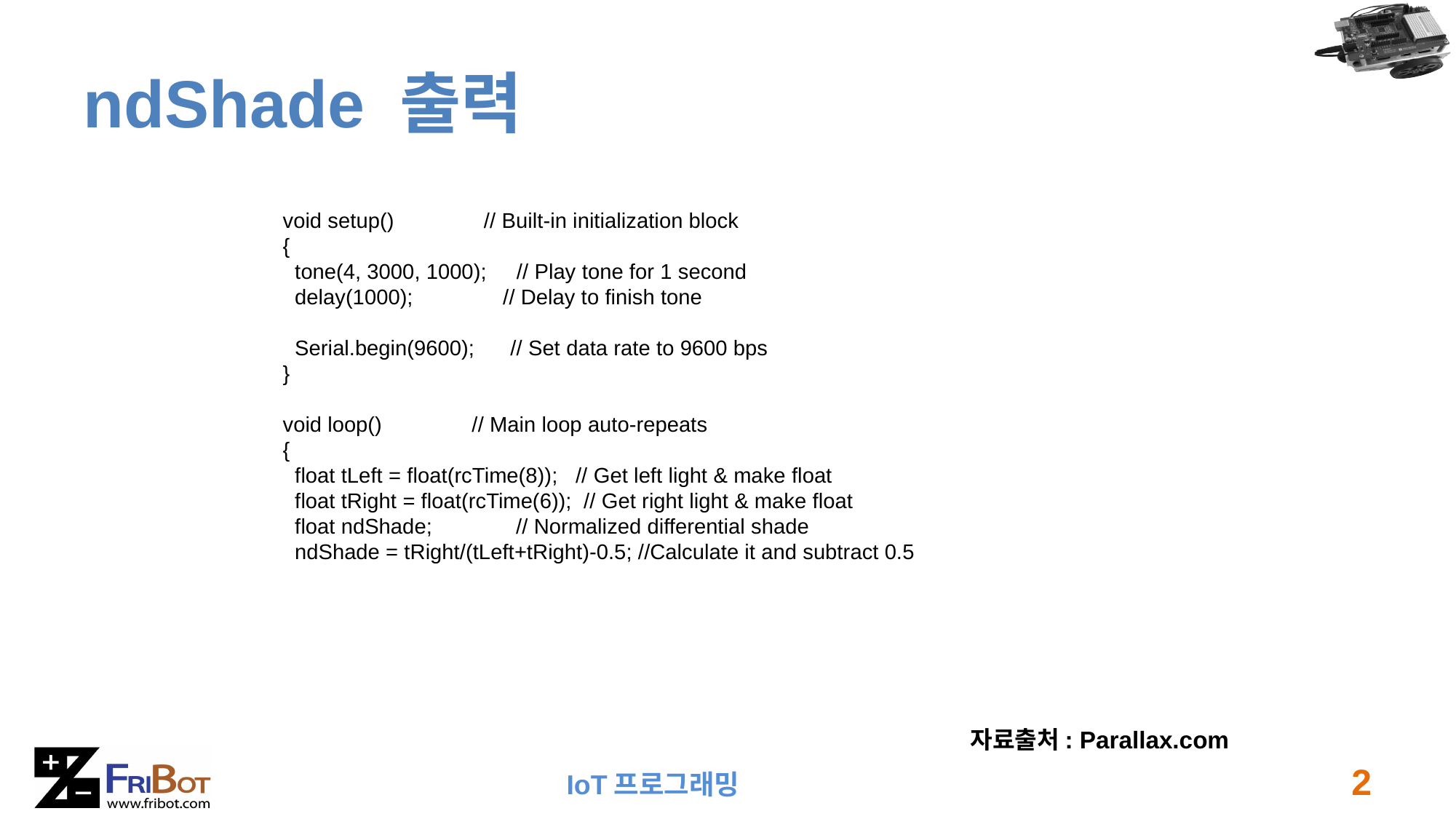

# ndShade 출력
void setup()               // Built-in initialization block
{
  tone(4, 3000, 1000);     // Play tone for 1 second
  delay(1000);               // Delay to finish tone

  Serial.begin(9600);      // Set data rate to 9600 bps
}

void loop()               // Main loop auto-repeats
{
  float tLeft = float(rcTime(8));   // Get left light & make float
  float tRight = float(rcTime(6));  // Get right light & make float
  float ndShade;              // Normalized differential shade
  ndShade = tRight/(tLeft+tRight)-0.5; //Calculate it and subtract 0.5

자료출처: Parallax.com
2